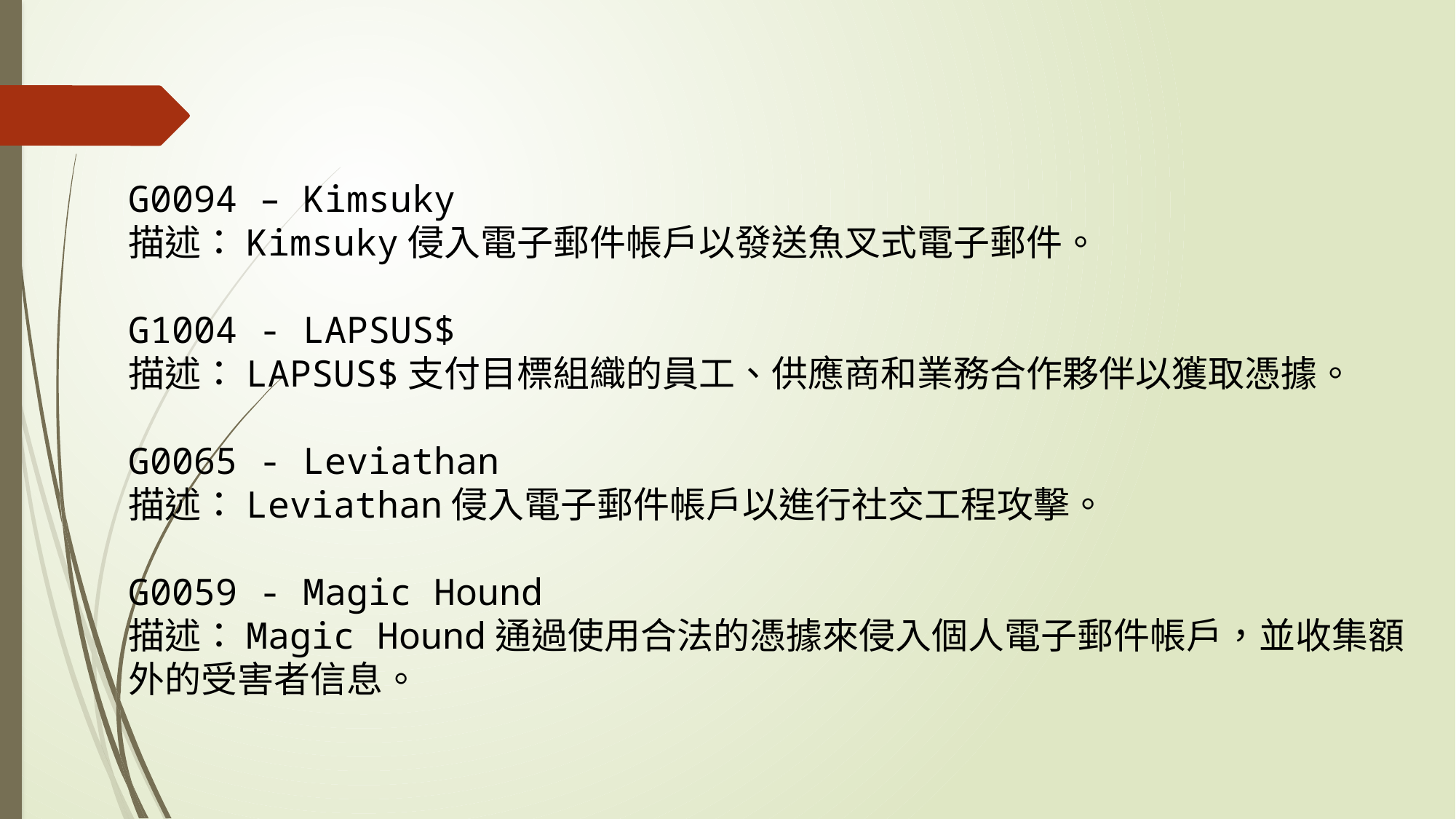

G0094 – Kimsuky
描述：Kimsuky侵入電子郵件帳戶以發送魚叉式電子郵件。

G1004 - LAPSUS$
描述：LAPSUS$支付目標組織的員工、供應商和業務合作夥伴以獲取憑據。

G0065 - Leviathan
描述：Leviathan侵入電子郵件帳戶以進行社交工程攻擊。

G0059 - Magic Hound
描述：Magic Hound通過使用合法的憑據來侵入個人電子郵件帳戶，並收集額外的受害者信息。